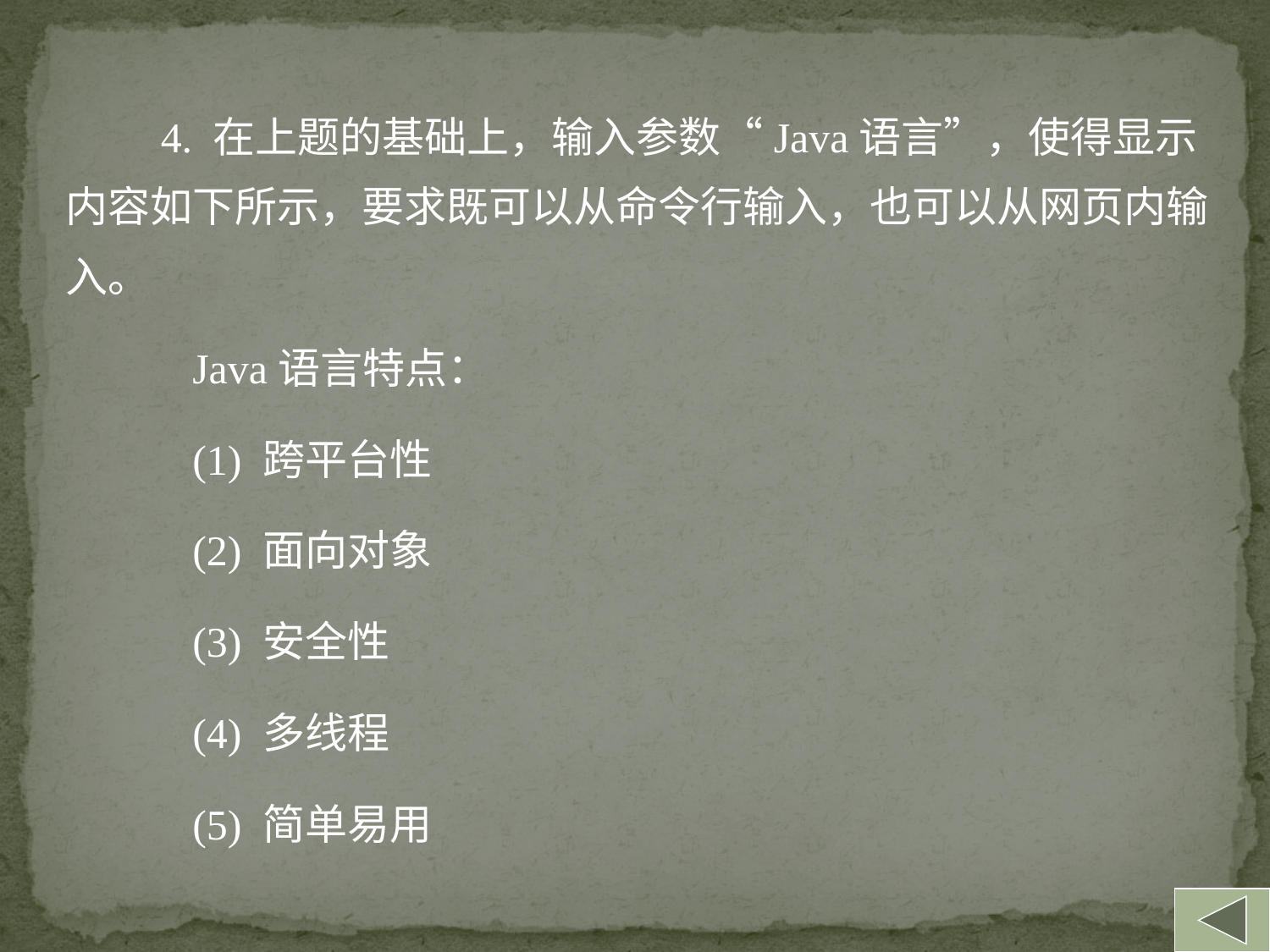

4. 在上题的基础上，输入参数“Java语言”，使得显示内容如下所示，要求既可以从命令行输入，也可以从网页内输入。
Java语言特点：
(1) 跨平台性
(2) 面向对象
(3) 安全性
(4) 多线程
(5) 简单易用